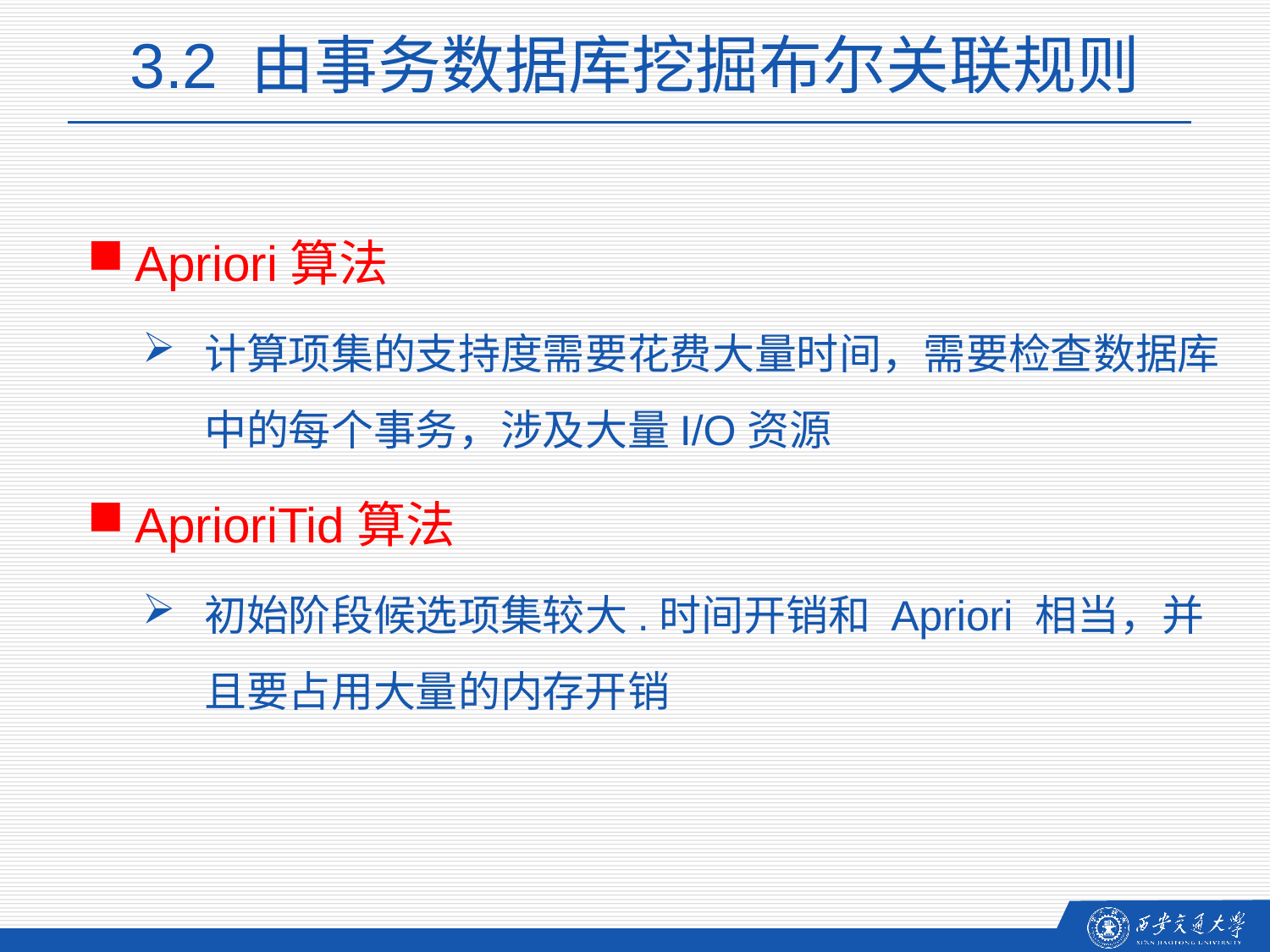

3.2 由事务数据库挖掘布尔关联规则
Apriori算法
计算项集的支持度需要花费大量时间，需要检查数据库中的每个事务，涉及大量I/O资源
AprioriTid算法
初始阶段候选项集较大.时间开销和 Apriori 相当，并且要占用大量的内存开销